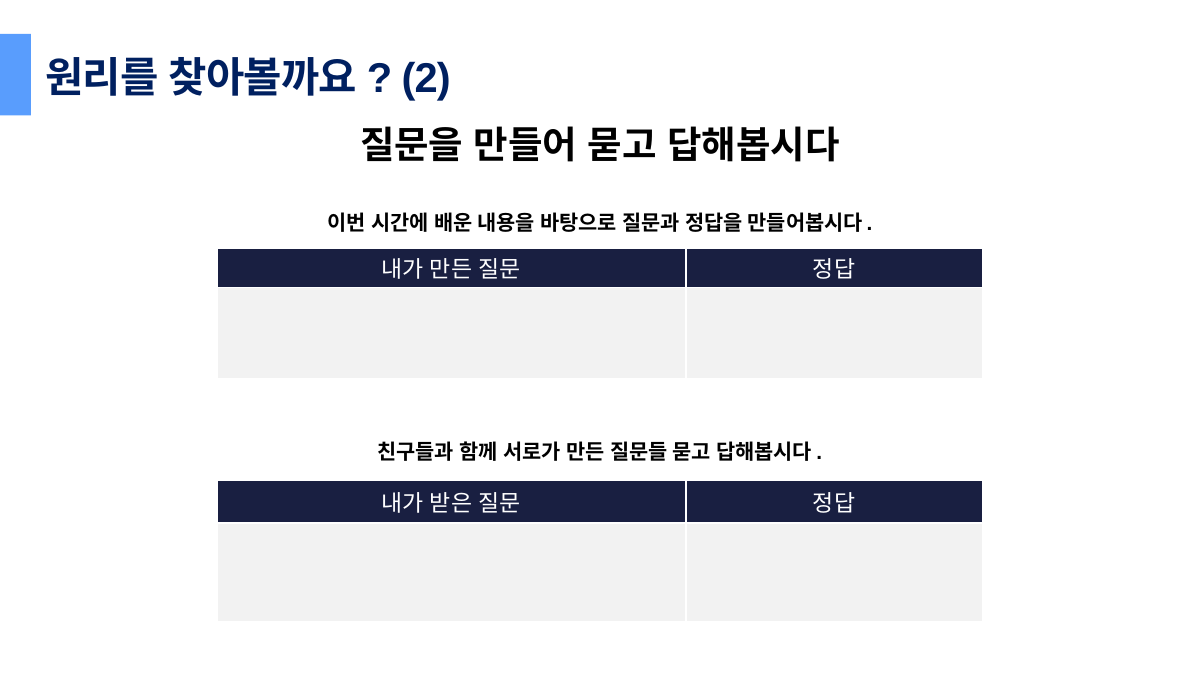

원리를 찾아볼까요? (2)
질문을 만들어 묻고 답해봅시다
이번 시간에 배운 내용을 바탕으로 질문과 정답을 만들어봅시다.
| 내가 만든 질문 | 정답 |
| --- | --- |
|  |  |
친구들과 함께 서로가 만든 질문들 묻고 답해봅시다.
| 내가 받은 질문 | 정답 |
| --- | --- |
|  |  |